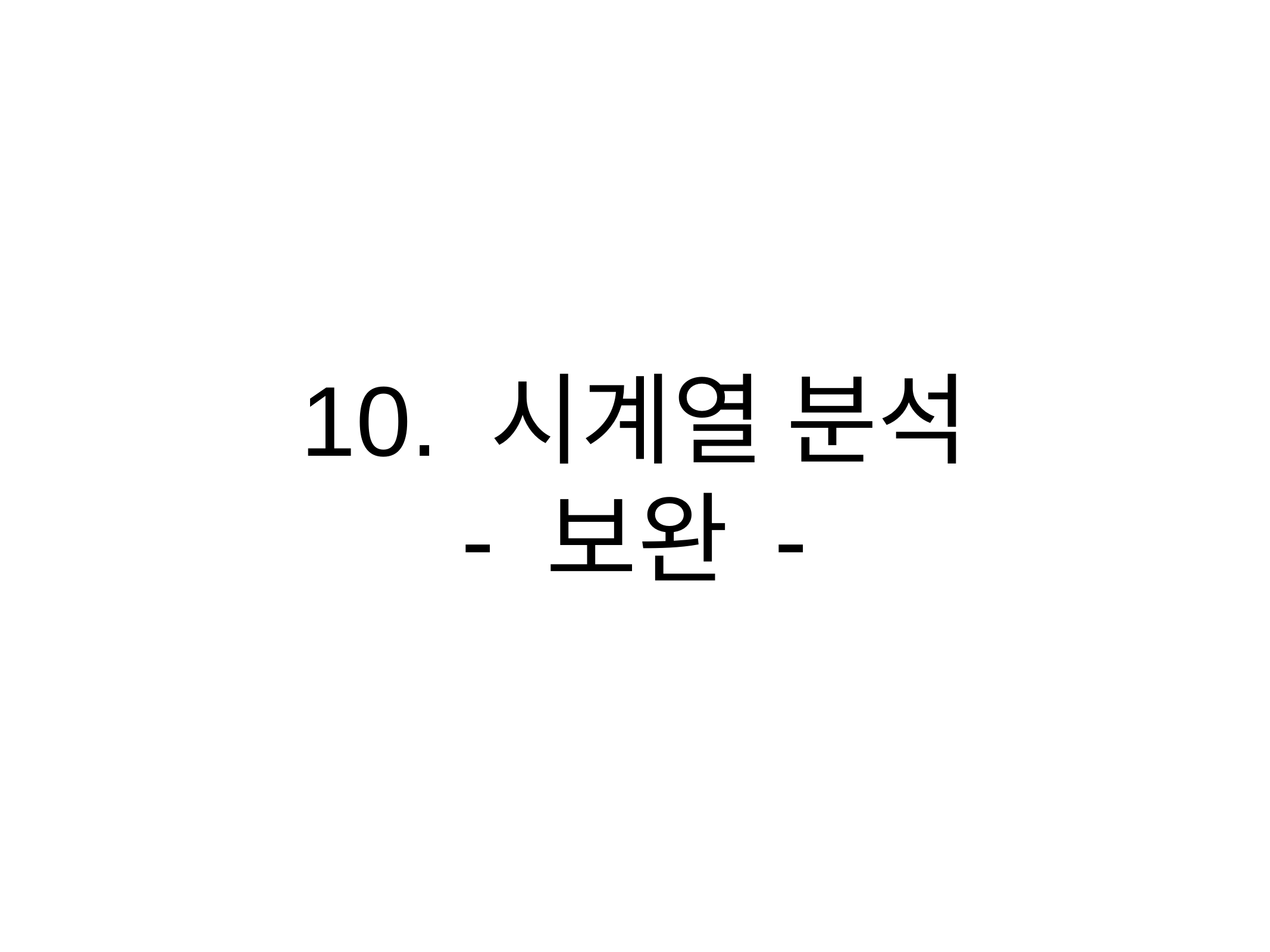

# 10. 시계열 분석
- 보완 -